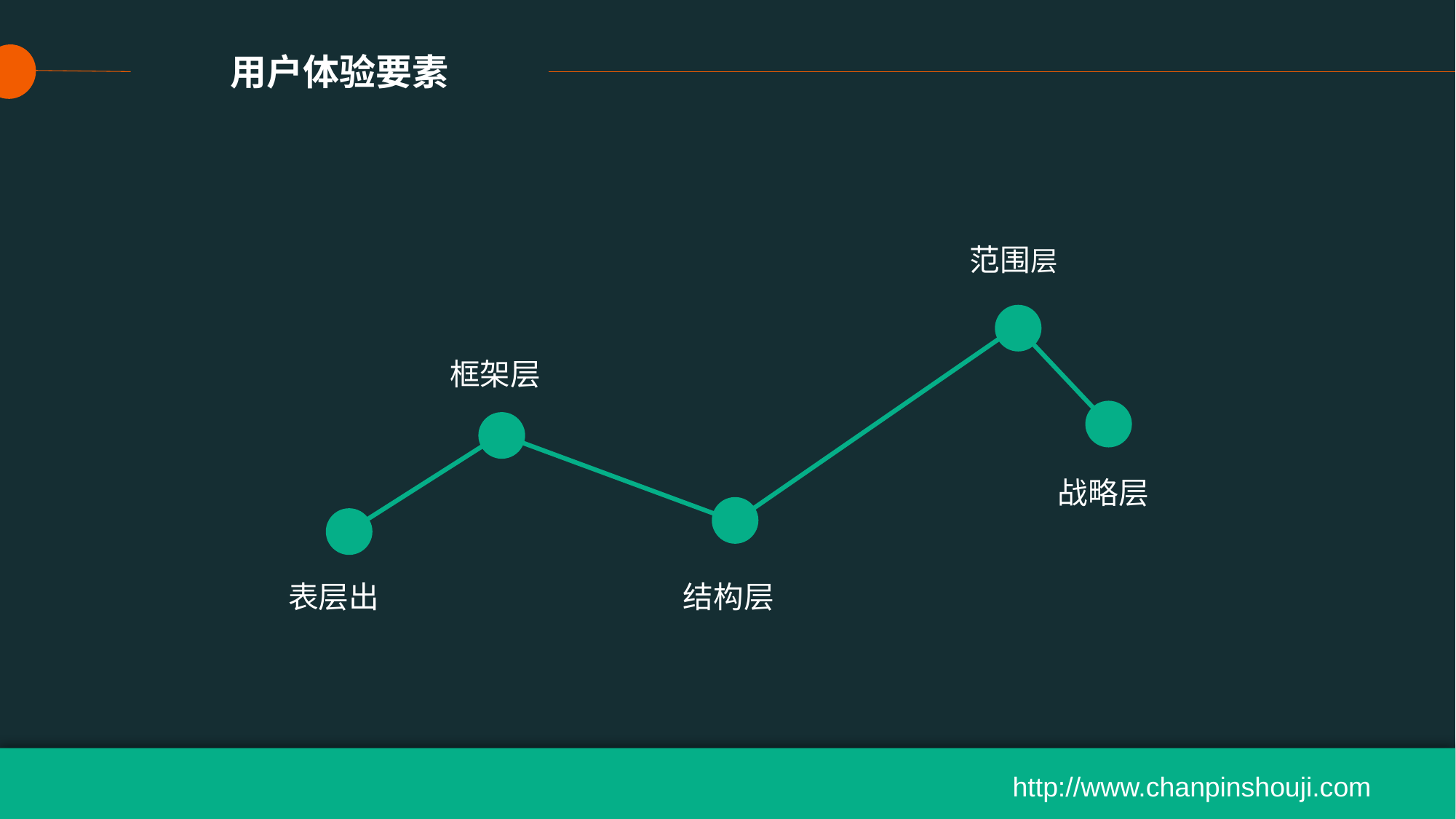

用户体验要素
范围层

框架层
战略层
表层出
结构层
http://www.chanpinshouji.com